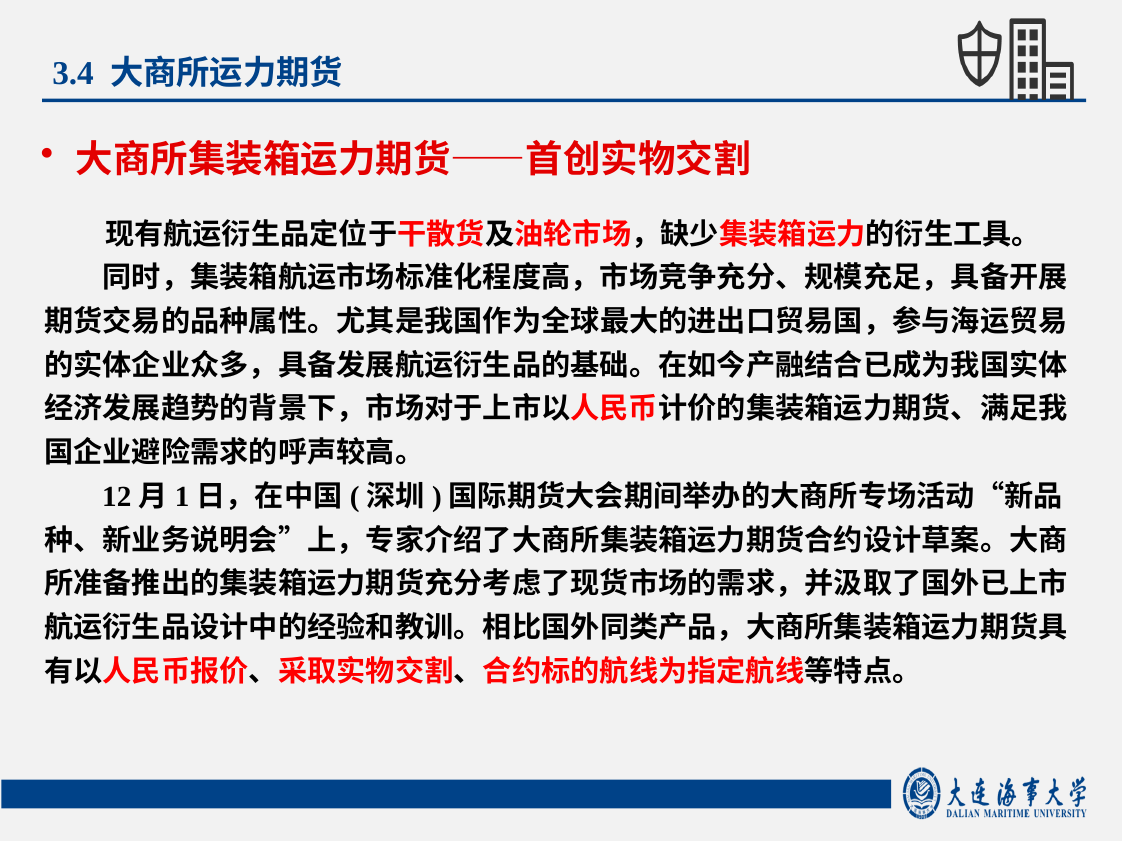

3.4 大商所运力期货
大商所集装箱运力期货——首创实物交割
        现有航运衍生品定位于干散货及油轮市场，缺少集装箱运力的衍生工具。
　　同时，集装箱航运市场标准化程度高，市场竞争充分、规模充足，具备开展期货交易的品种属性。尤其是我国作为全球最大的进出口贸易国，参与海运贸易的实体企业众多，具备发展航运衍生品的基础。在如今产融结合已成为我国实体经济发展趋势的背景下，市场对于上市以人民币计价的集装箱运力期货、满足我国企业避险需求的呼声较高。
        12月1日，在中国(深圳)国际期货大会期间举办的大商所专场活动“新品种、新业务说明会”上，专家介绍了大商所集装箱运力期货合约设计草案。大商所准备推出的集装箱运力期货充分考虑了现货市场的需求，并汲取了国外已上市航运衍生品设计中的经验和教训。相比国外同类产品，大商所集装箱运力期货具有以人民币报价、采取实物交割、合约标的航线为指定航线等特点。